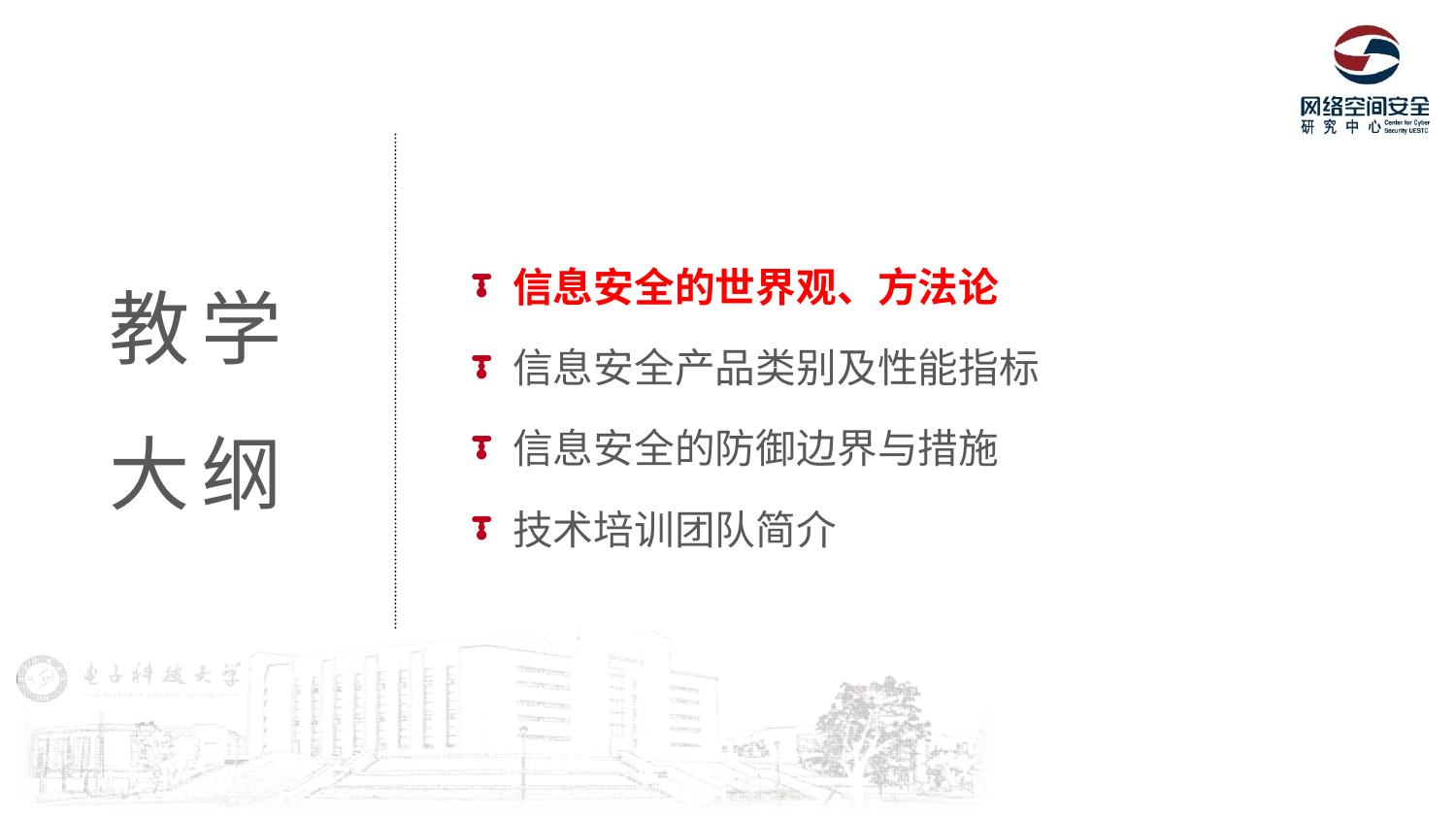

教学大纲
信息安全的世界观、方法论
信息安全产品类别及性能指标
信息安全的防御边界与措施
技术培训团队简介